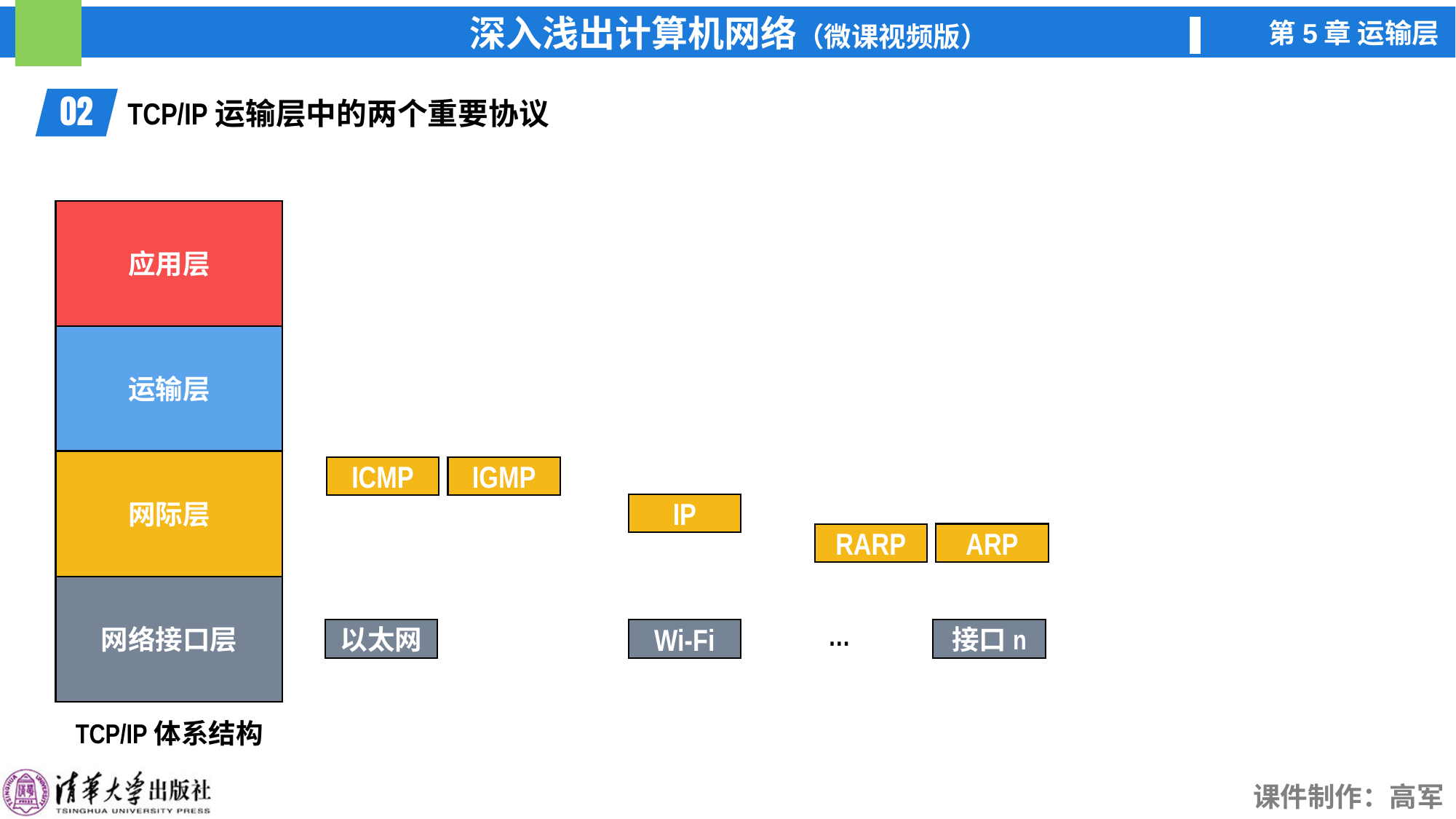

02
TCP/IP运输层中的两个重要协议
应用层
运输层
网际层
网络接口层
TCP/IP体系结构
IGMP
ICMP
IP
ARP
RARP
…
以太网
Wi-Fi
接口n